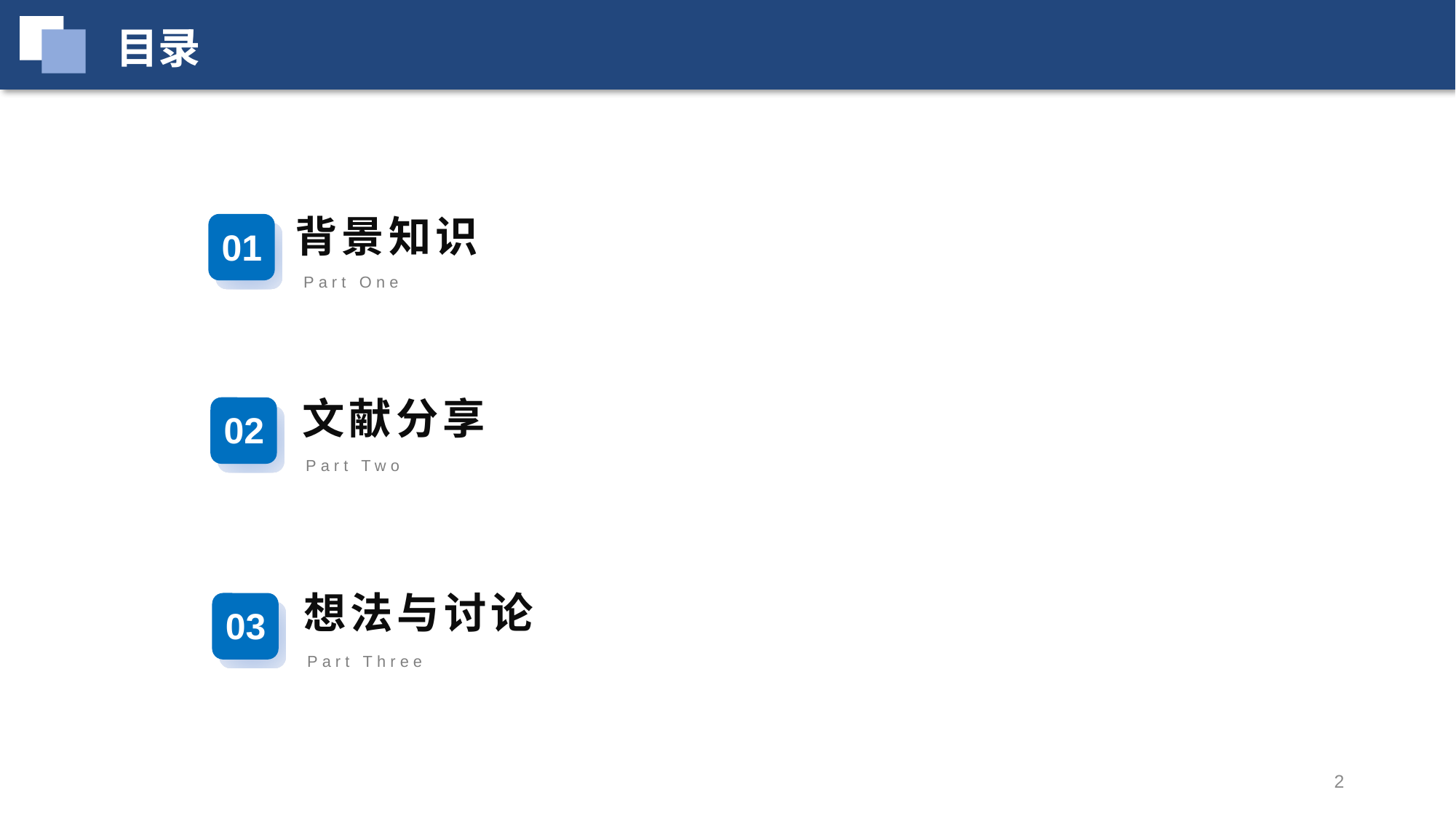

目录

背景知识

01

Part One
文献分享

02

Part Two
想法与讨论

03

Part Three
2